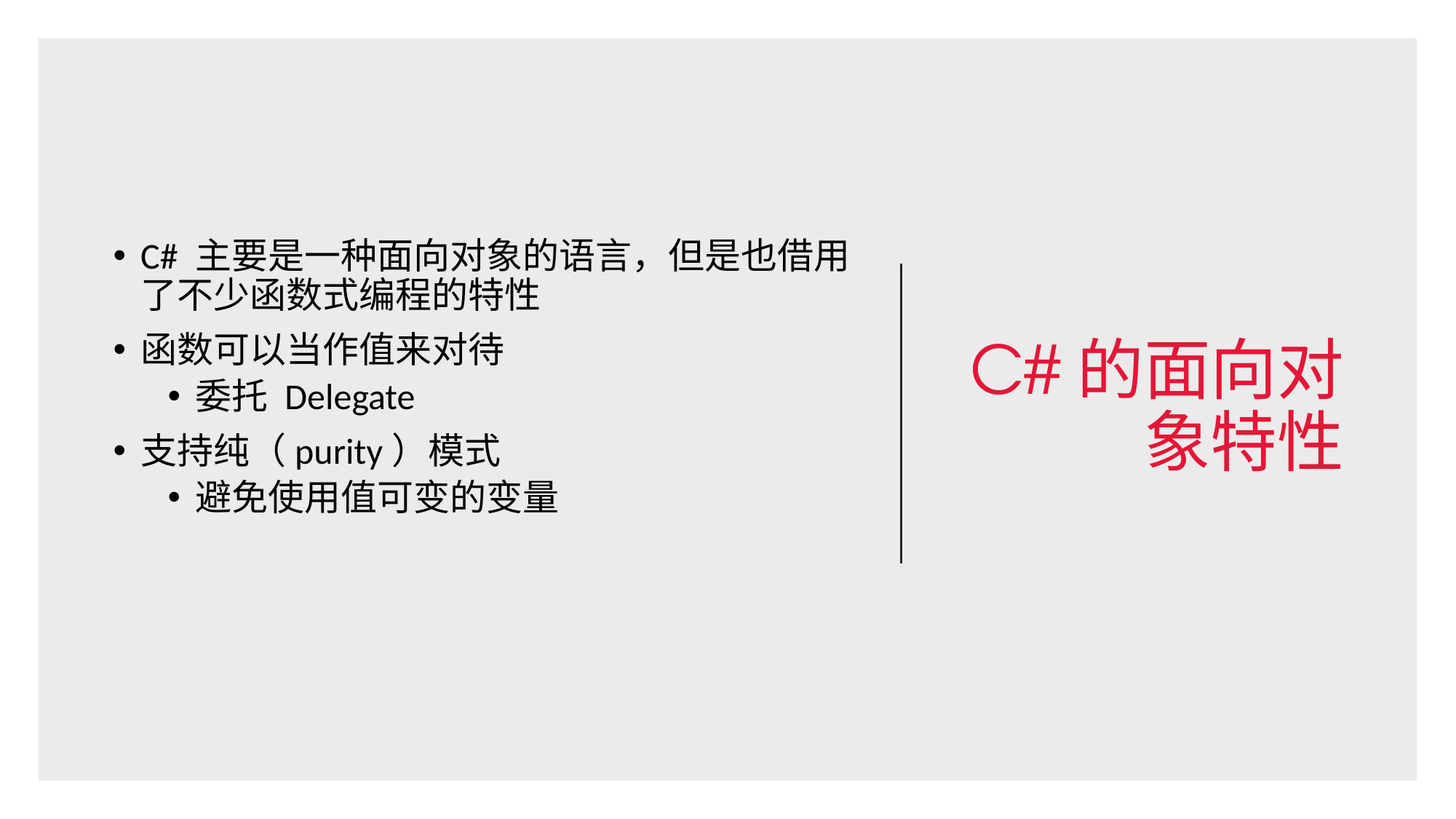

# C#的面向对象特性

C# 主要是一种面向对象的语言，但是也借用了不少函数式编程的特性
函数可以当作值来对待
委托 Delegate
支持纯（purity）模式
避免使用值可变的变量